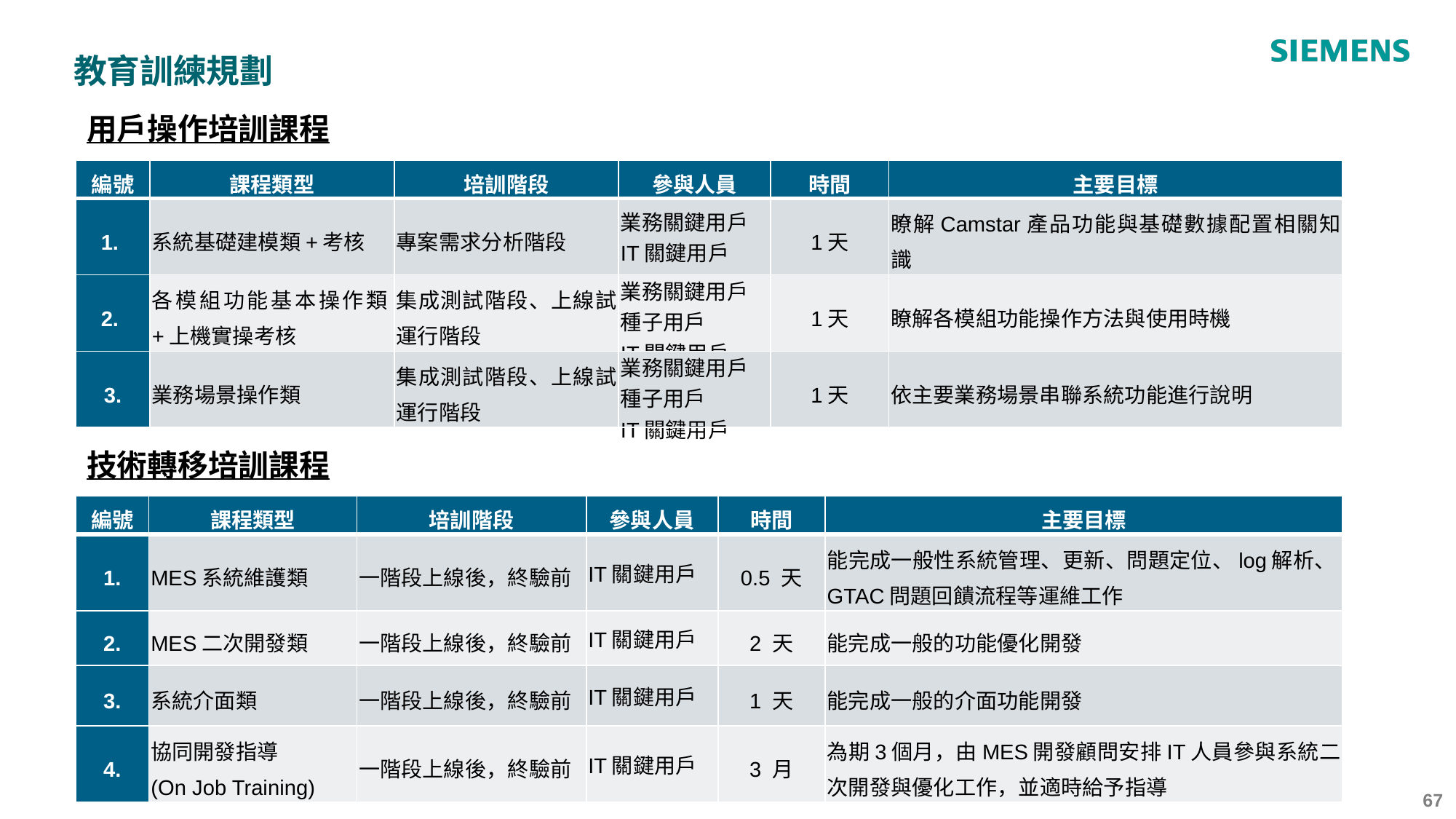

教育訓練規劃

用戶操作培訓課程
| 編號 | 課程類型 | 培訓階段 | 參與人員 | 時間 | 主要目標 |
| --- | --- | --- | --- | --- | --- |
| 1. | 系統基礎建模類+考核 | 專案需求分析階段 | 業務關鍵用戶 IT關鍵用戶 | 1天 | 瞭解Camstar產品功能與基礎數據配置相關知識 |
| 2. | 各模組功能基本操作類+上機實操考核 | 集成測試階段、上線試運行階段 | 業務關鍵用戶 種子用戶 IT關鍵用戶 | 1天 | 瞭解各模組功能操作方法與使用時機 |
| 3. | 業務場景操作類 | 集成測試階段、上線試運行階段 | 業務關鍵用戶 種子用戶 IT關鍵用戶 | 1天 | 依主要業務場景串聯系統功能進行說明 |
技術轉移培訓課程
| 編號 | 課程類型 | 培訓階段 | 參與人員 | 時間 | 主要目標 |
| --- | --- | --- | --- | --- | --- |
| 1. | MES系統維護類 | 一階段上線後，終驗前 | IT關鍵用戶 | 0.5 天 | 能完成一般性系統管理、更新、問題定位、log解析、GTAC問題回饋流程等運維工作 |
| 2. | MES二次開發類 | 一階段上線後，終驗前 | IT關鍵用戶 | 2 天 | 能完成一般的功能優化開發 |
| 3. | 系統介面類 | 一階段上線後，終驗前 | IT關鍵用戶 | 1 天 | 能完成一般的介面功能開發 |
| 4. | 協同開發指導 (On Job Training) | 一階段上線後，終驗前 | IT關鍵用戶 | 3 月 | 為期3個月，由MES開發顧問安排IT人員參與系統二次開發與優化工作，並適時給予指導 |
67